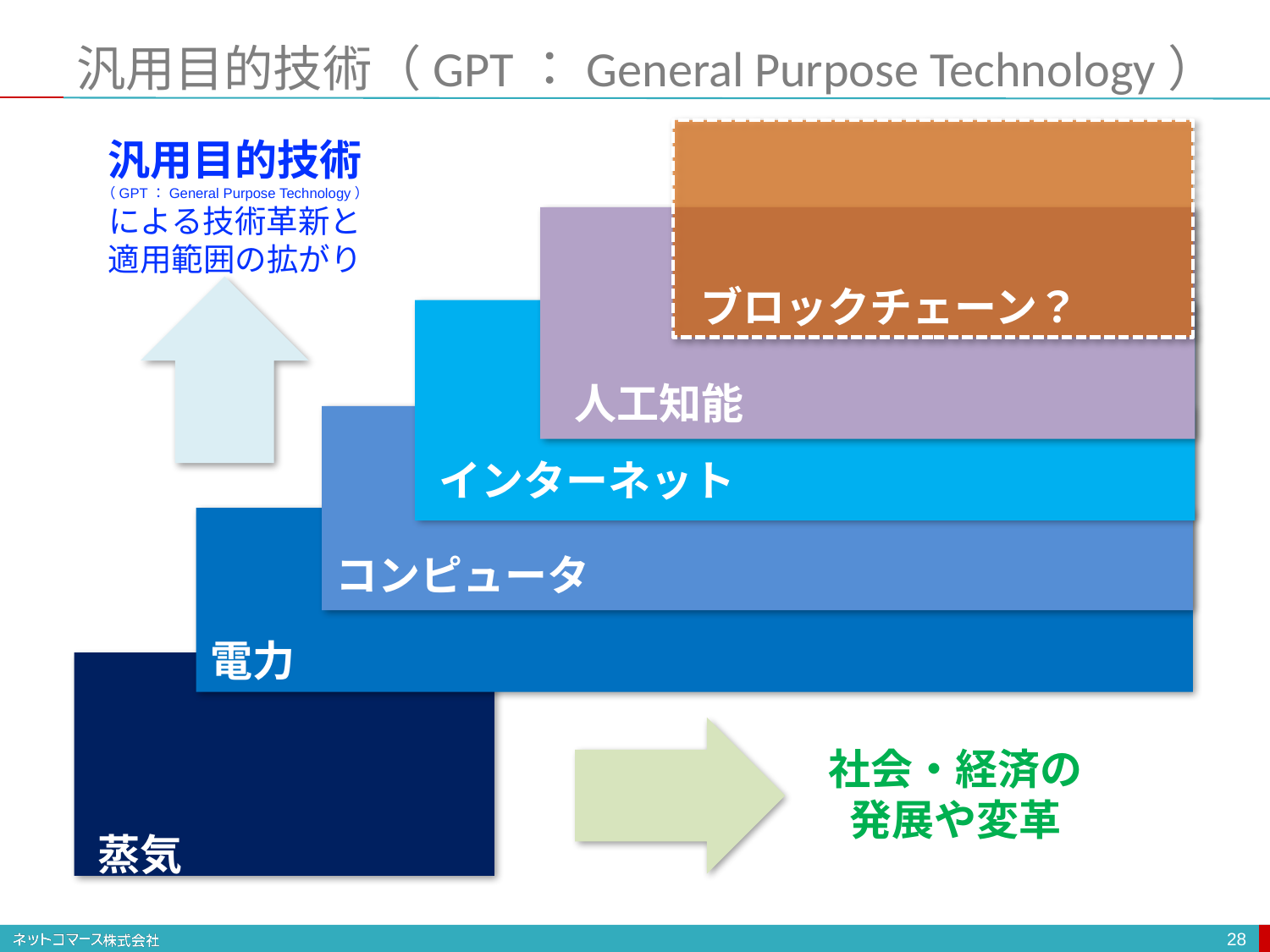

# 汎用目的技術（GPT：General Purpose Technology）

ブロックチェーン？
汎用目的技術
（GPT：General Purpose Technology）
による技術革新と
適用範囲の拡がり

人工知能

インターネット

コンピュータ
電力

社会・経済の
発展や変革
蒸気
28